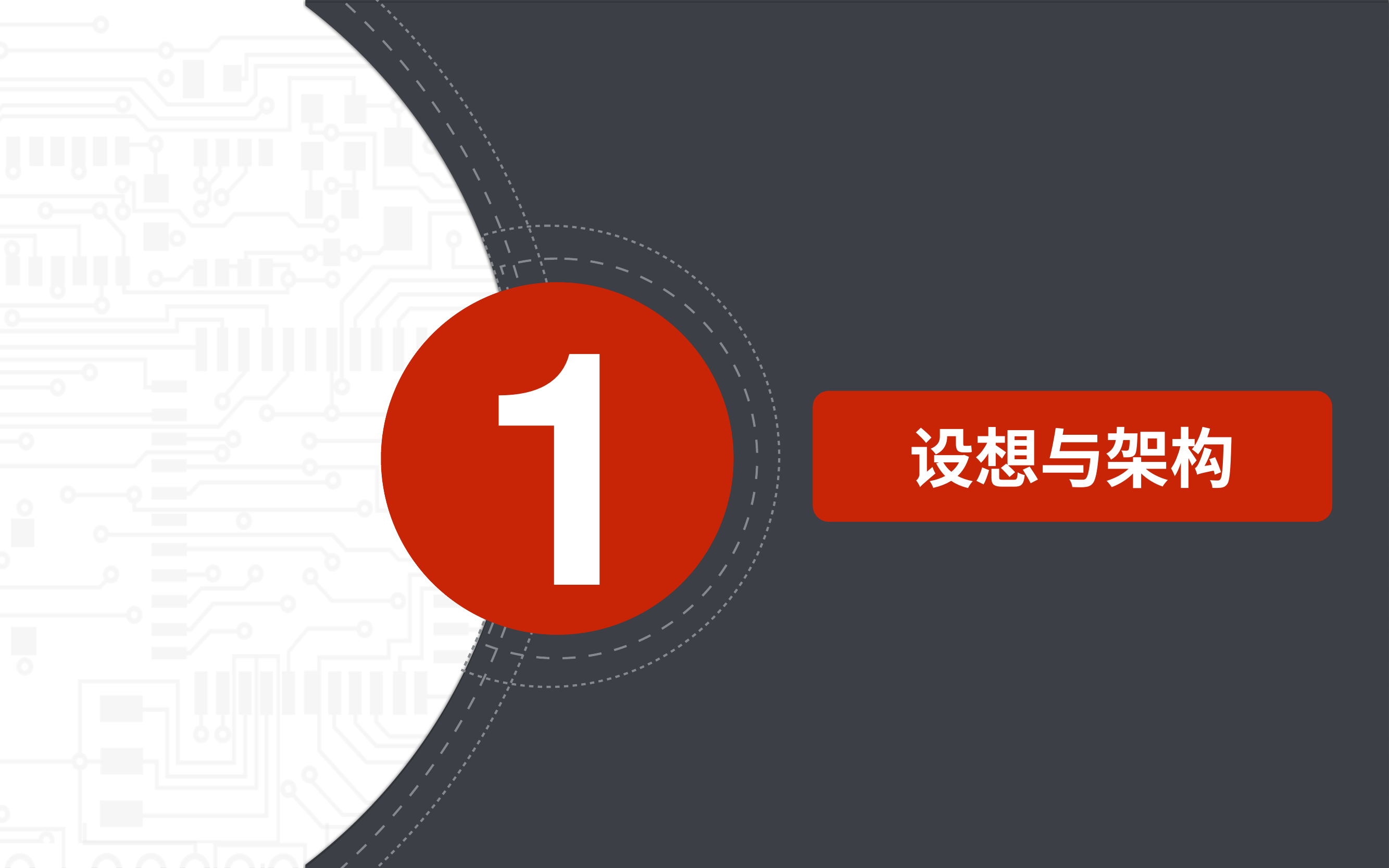

1
1

enter your text

设想与架构
expectation
滚滚长江东逝水，浪花淘尽英雄。是非成败转头空：青山依旧在，几度夕阳红。白发渔樵江渚上，惯看秋月春风。一壶浊酒喜相逢：古今多少事，都付笑谈中。